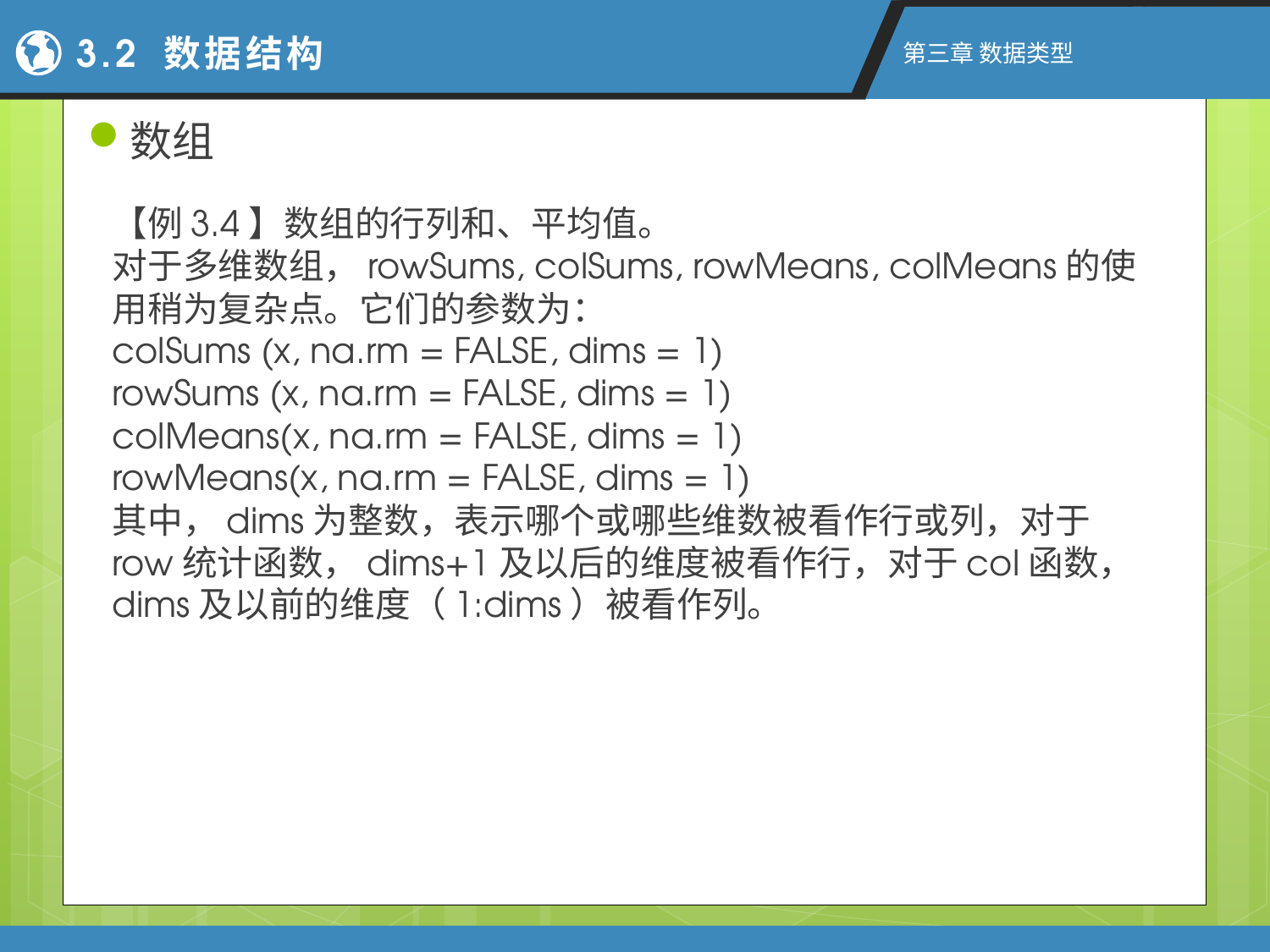

2.1新手上路
3.2 数据结构

第二章 R语言入门
第三章 数据类型
数组
【例3.4】数组的行列和、平均值。
对于多维数组，rowSums, colSums, rowMeans, colMeans的使用稍为复杂点。它们的参数为：
colSums (x, na.rm = FALSE, dims = 1)
rowSums (x, na.rm = FALSE, dims = 1)
colMeans(x, na.rm = FALSE, dims = 1)
rowMeans(x, na.rm = FALSE, dims = 1)
其中，dims为整数，表示哪个或哪些维数被看作行或列，对于row统计函数，dims+1及以后的维度被看作行，对于col函数，dims及以前的维度（1:dims）被看作列。